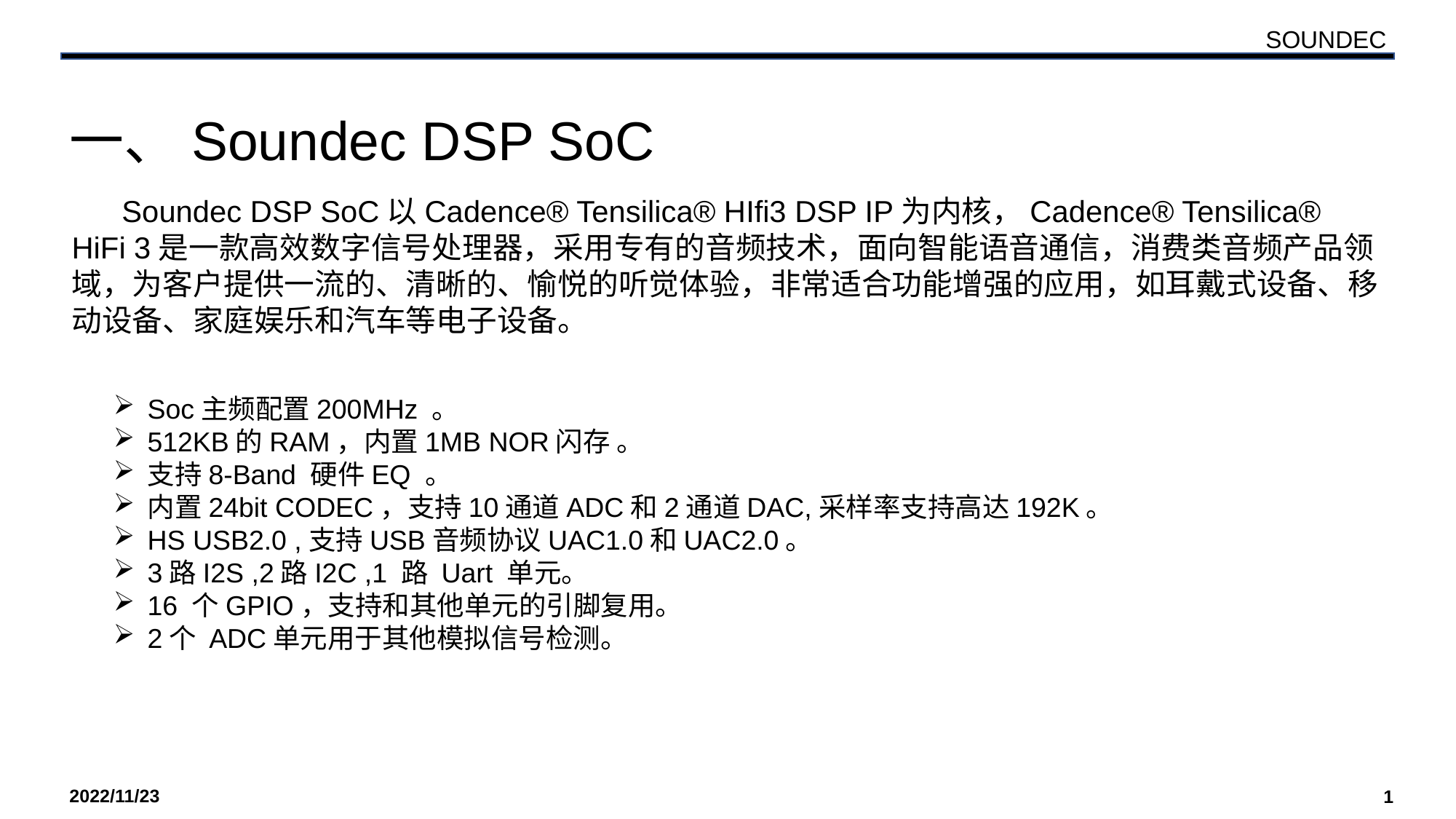

SOUNDEC

一、Soundec DSP SoC
      Soundec DSP SoC以Cadence® Tensilica® HIfi3 DSP IP为内核，Cadence® Tensilica® HiFi 3是一款高效数字信号处理器，采用专有的音频技术，面向智能语音通信，消费类音频产品领域，为客户提供一流的、清晰的、愉悦的听觉体验，非常适合功能增强的应用，如耳戴式设备、移动设备、家庭娱乐和汽车等电子设备。
Soc主频配置200MHz 。
512KB的RAM，内置1MB NOR闪存 。
支持8-Band 硬件EQ 。
内置24bit CODEC，支持10通道ADC和2通道DAC,采样率支持高达192K。
HS USB2.0 ,支持USB音频协议UAC1.0和UAC2.0。
3路I2S ,2路I2C ,1 路 Uart 单元。
16 个GPIO，支持和其他单元的引脚复用。
2个 ADC单元用于其他模拟信号检测。
2022/11/23
1